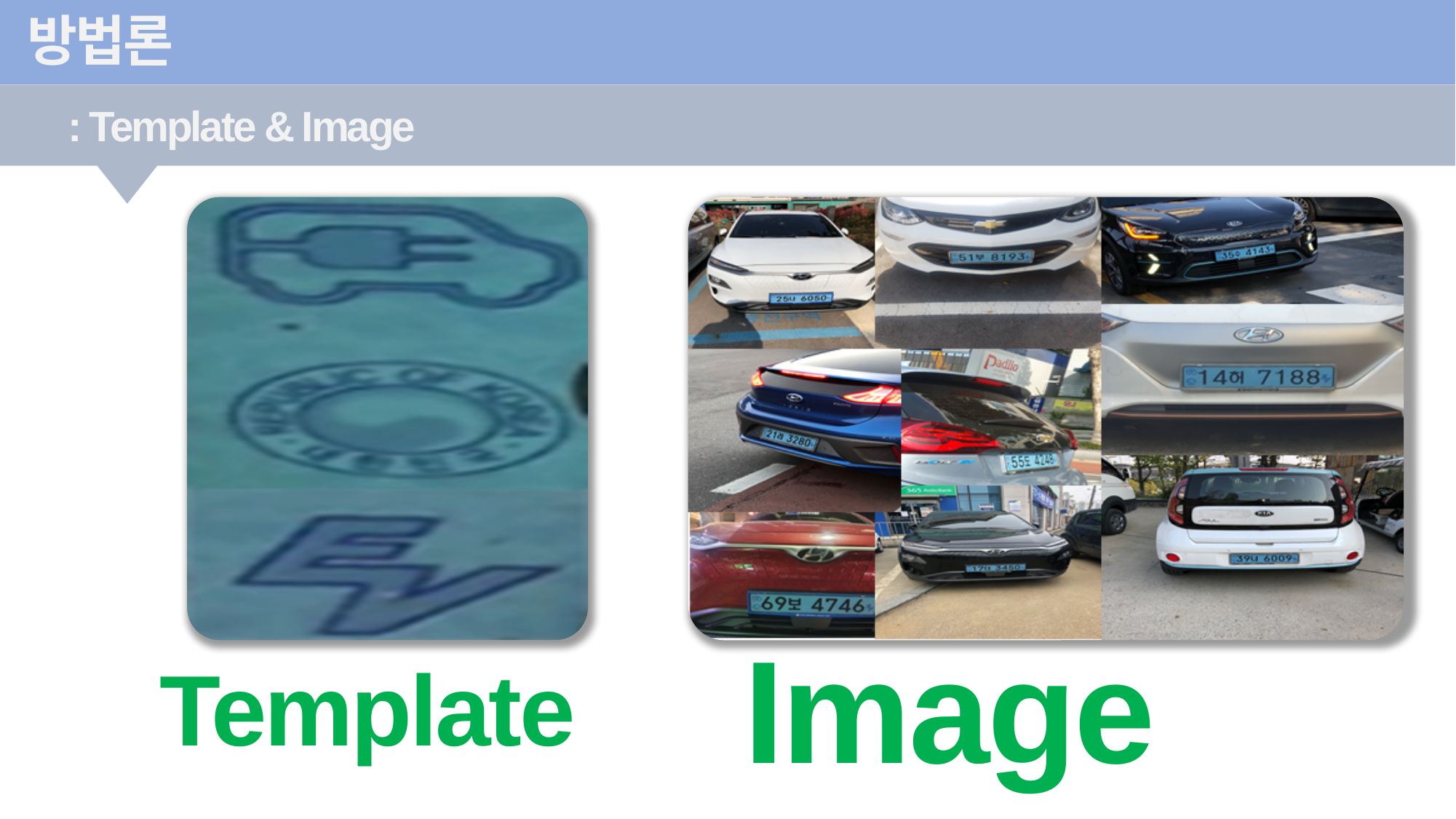

방법론

: Template & Image

Image
Template